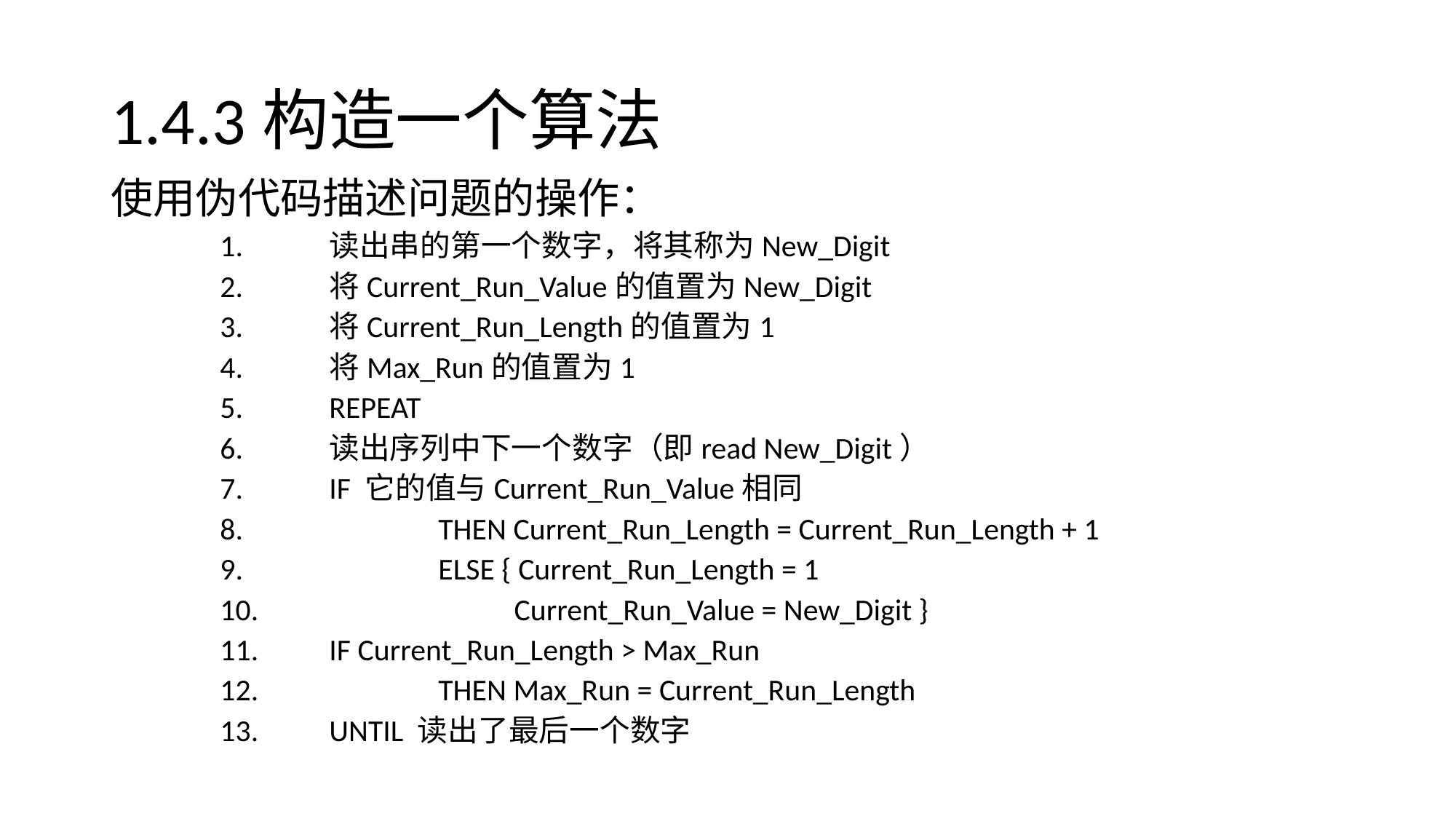

# 1.4.3构造一个算法
使用伪代码描述问题的操作：
1.	读出串的第一个数字，将其称为New_Digit
2.	将Current_Run_Value的值置为New_Digit
3.	将Current_Run_Length的值置为1
4.	将Max_Run的值置为1
5.	REPEAT
6.	读出序列中下一个数字（即read New_Digit）
7.	IF 它的值与Current_Run_Value相同
8.        		THEN Current_Run_Length = Current_Run_Length + 1
9.        		ELSE { Current_Run_Length = 1
10.            	           Current_Run_Value = New_Digit }
11.	IF Current_Run_Length > Max_Run
12.        		THEN Max_Run = Current_Run_Length
13.	UNTIL 读出了最后一个数字